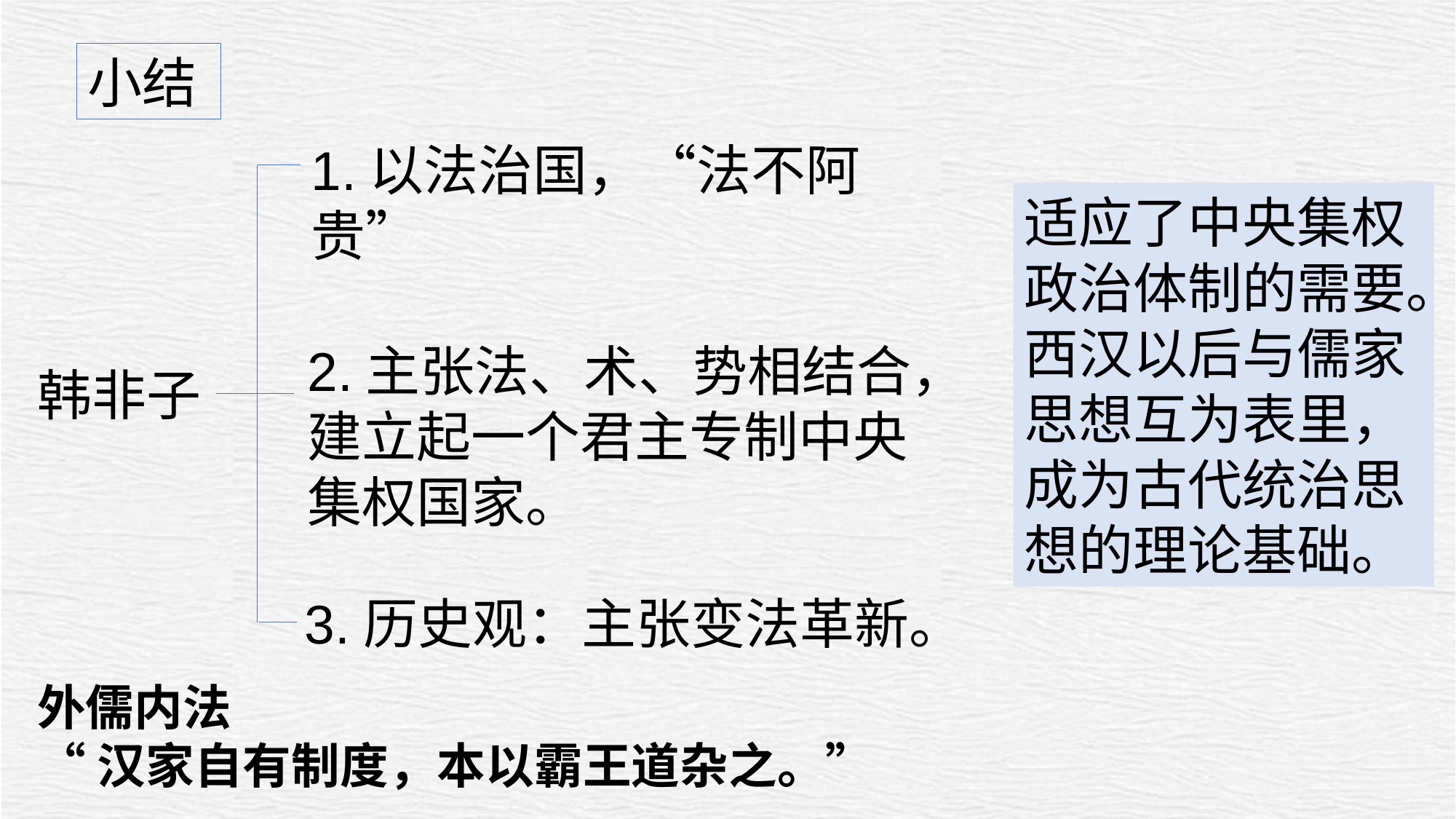

小结
1.以法治国，“法不阿贵”
适应了中央集权政治体制的需要。西汉以后与儒家思想互为表里，成为古代统治思想的理论基础。
2.主张法、术、势相结合，建立起一个君主专制中央集权国家。
韩非子
3.历史观：主张变法革新。
外儒内法
“汉家自有制度，本以霸王道杂之。”